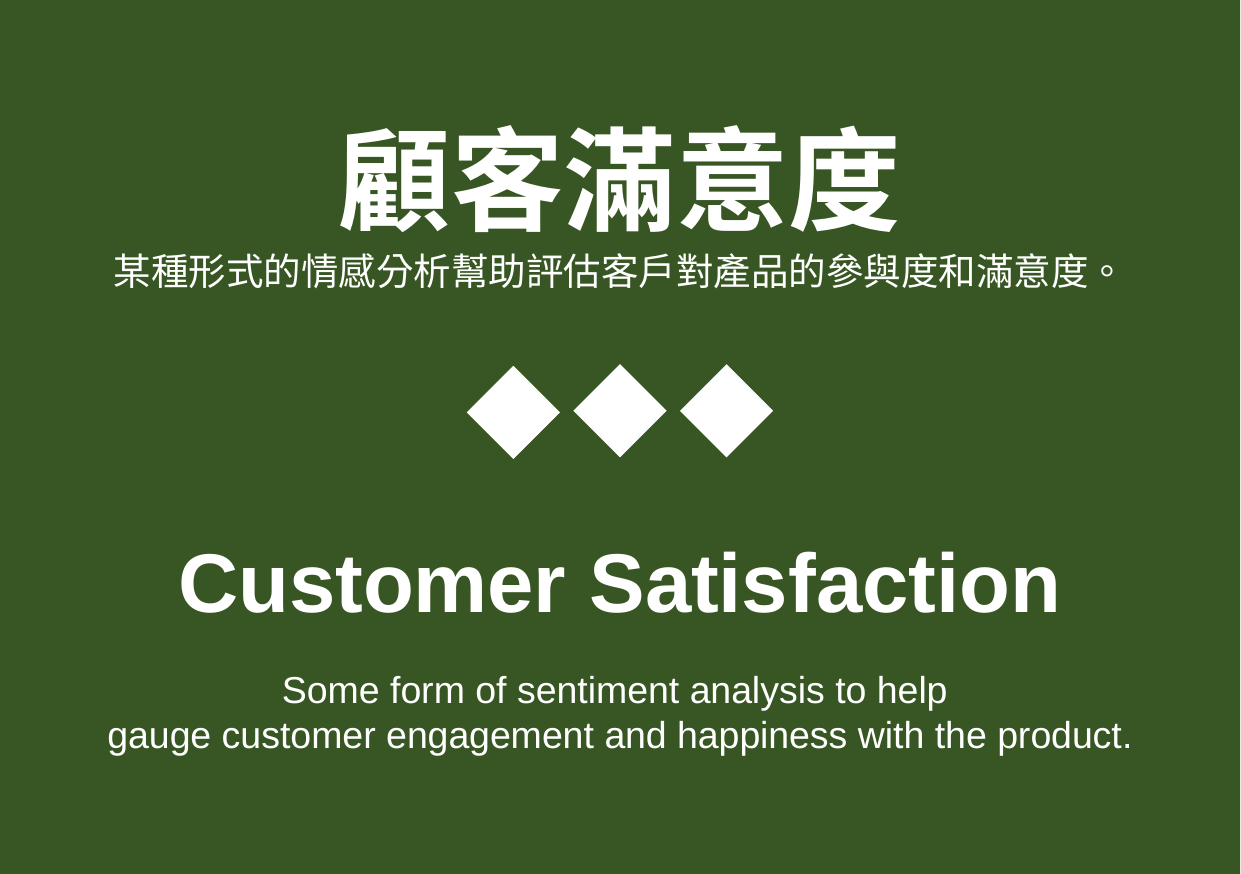

顧客滿意度
某種形式的情感分析幫助評估客戶對產品的參與度和滿意度。

Customer Satisfaction
Some form of sentiment analysis to help
gauge customer engagement and happiness with the product.